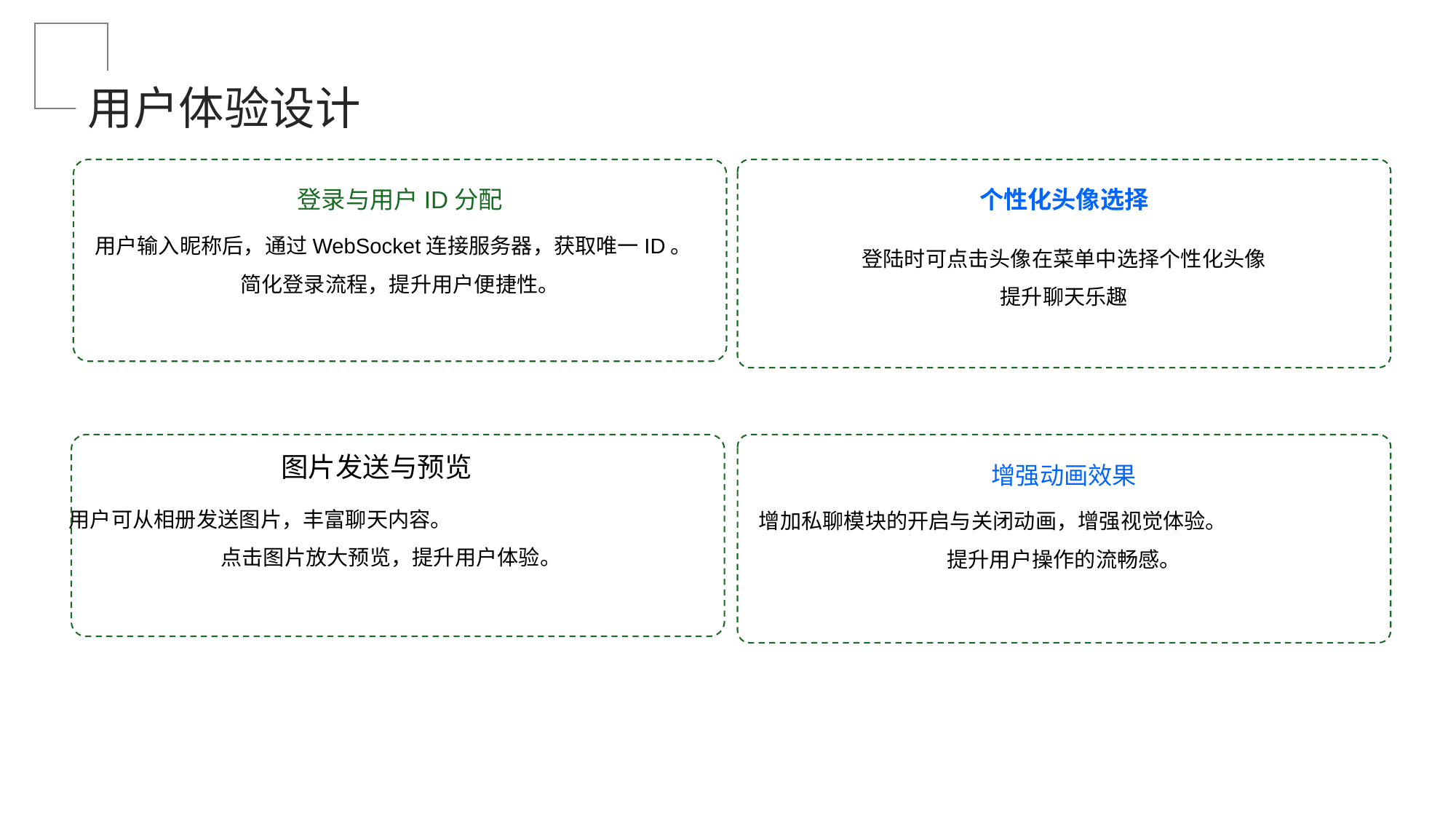

用户体验设计

登录与用户ID分配
个性化头像选择
用户输入昵称后，通过WebSocket连接服务器，获取唯一ID。
简化登录流程，提升用户便捷性。
登陆时可点击头像在菜单中选择个性化头像
提升聊天乐趣

图片发送与预览

增强动画效果
用户可从相册发送图片，丰富聊天内容。
点击图片放大预览，提升用户体验。
增加私聊模块的开启与关闭动画，增强视觉体验。
提升用户操作的流畅感。